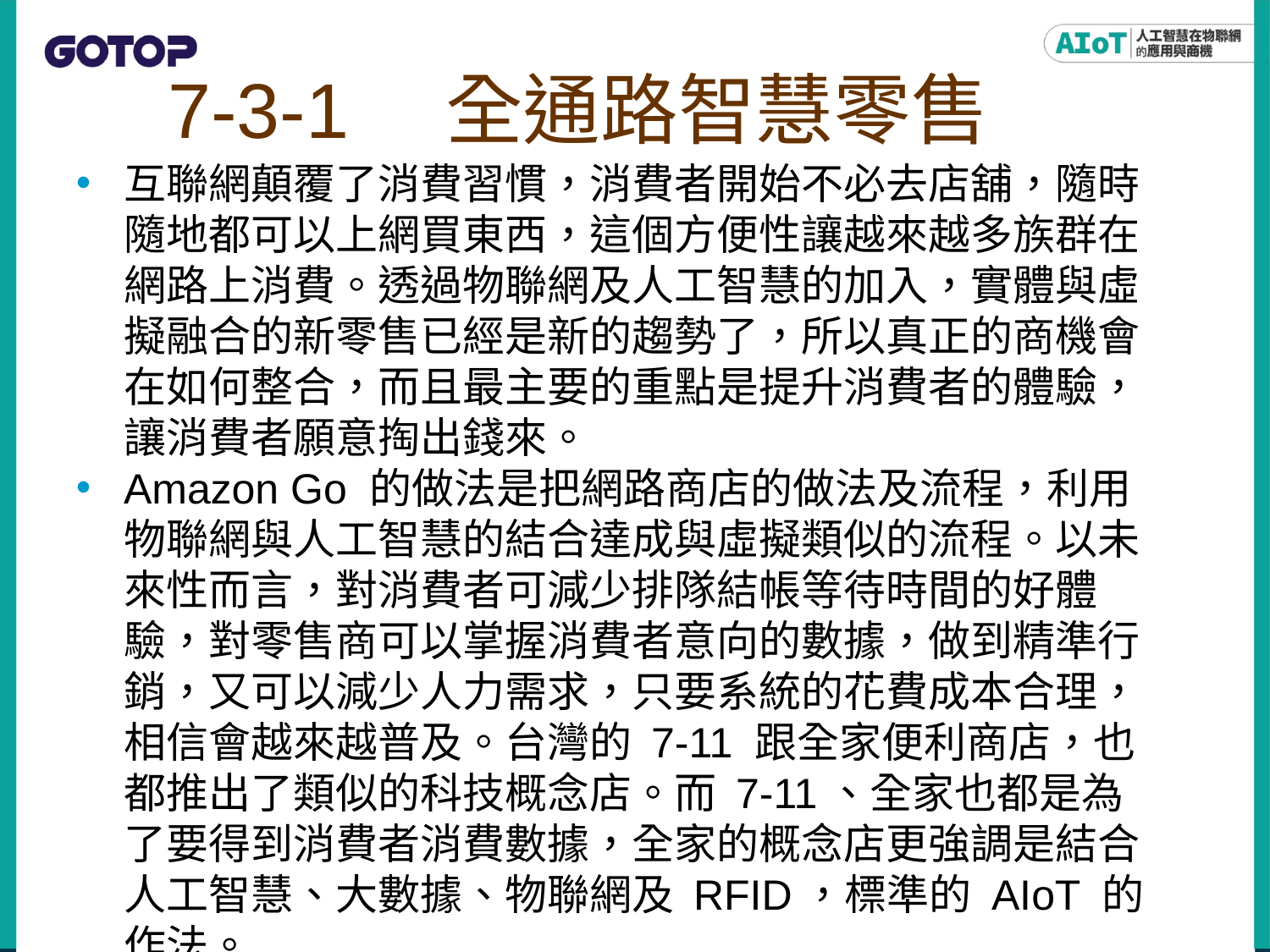

# 7-3-1　全通路智慧零售
互聯網顛覆了消費習慣，消費者開始不必去店舖，隨時隨地都可以上網買東西，這個方便性讓越來越多族群在網路上消費。透過物聯網及人工智慧的加入，實體與虛擬融合的新零售已經是新的趨勢了，所以真正的商機會在如何整合，而且最主要的重點是提升消費者的體驗，讓消費者願意掏出錢來。
Amazon Go 的做法是把網路商店的做法及流程，利用物聯網與人工智慧的結合達成與虛擬類似的流程。以未來性而言，對消費者可減少排隊結帳等待時間的好體驗，對零售商可以掌握消費者意向的數據，做到精準行銷，又可以減少人力需求，只要系統的花費成本合理，相信會越來越普及。台灣的 7-11 跟全家便利商店，也都推出了類似的科技概念店。而 7-11、全家也都是為了要得到消費者消費數據，全家的概念店更強調是結合人工智慧、大數據、物聯網及 RFID，標準的 AIoT 的作法。